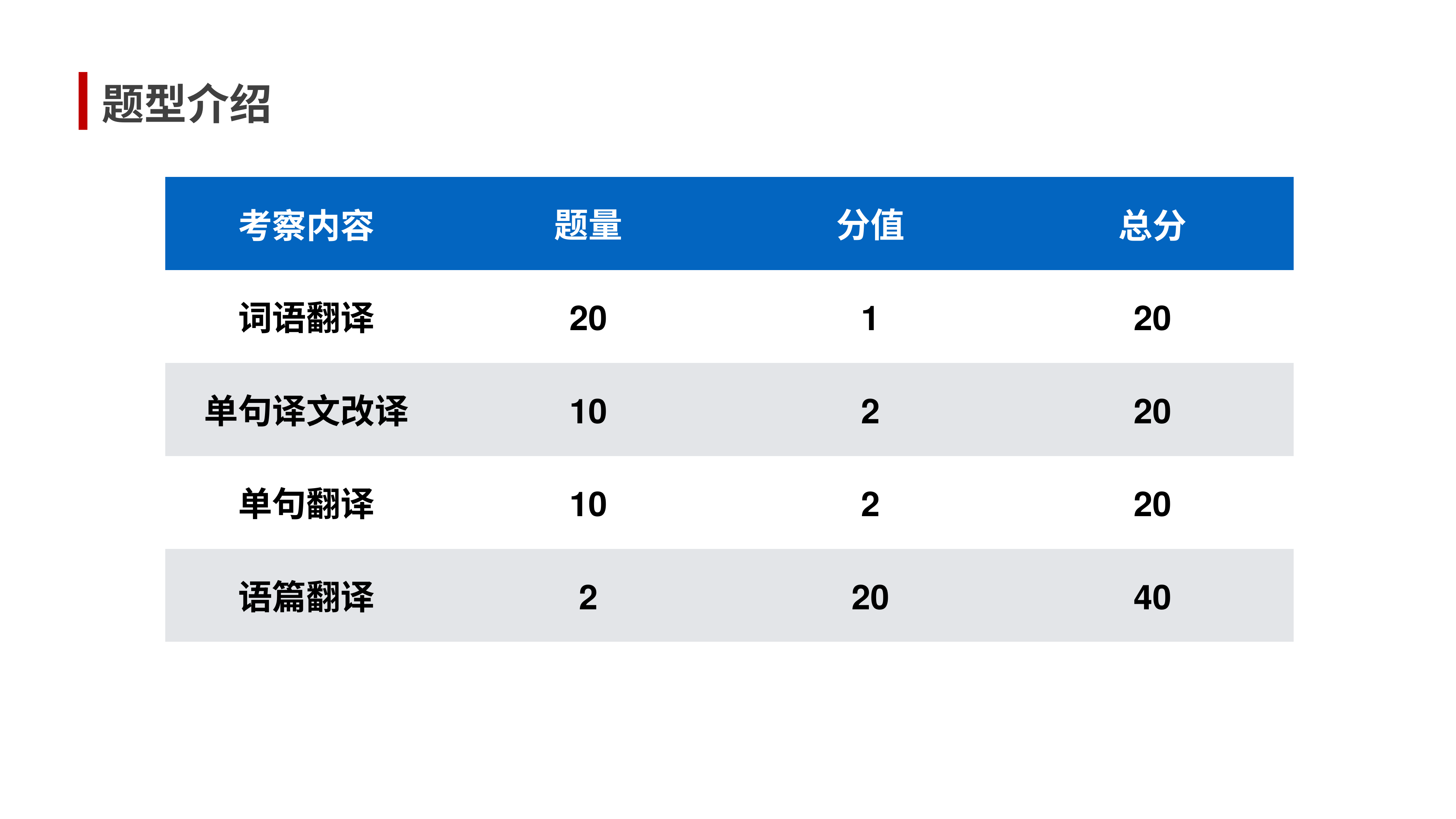

题型介绍

| 考察内容 | 题量 | 分值 | 总分 |
| --- | --- | --- | --- |
| 词语翻译 | 20 | 1 | 20 |
| 单句译文改译 | 10 | 2 | 20 |
| 单句翻译 | 10 | 2 | 20 |
| 语篇翻译 | 2 | 20 | 40 |